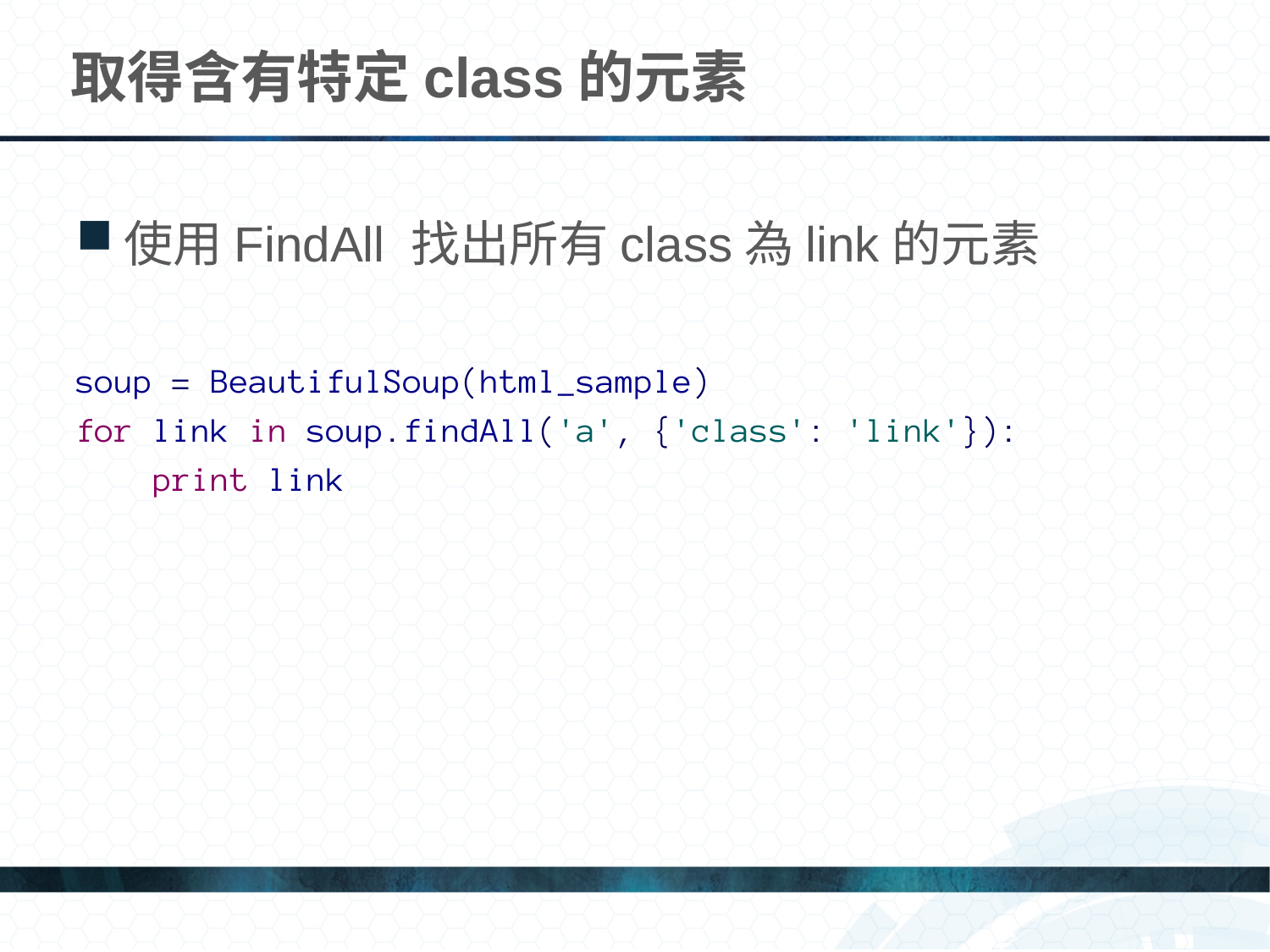

# 取得含有特定class的元素
使用FindAll 找出所有class為link的元素

soup = BeautifulSoup(html_sample)
for link in soup.findAll('a', {'class': 'link'}):
    print link